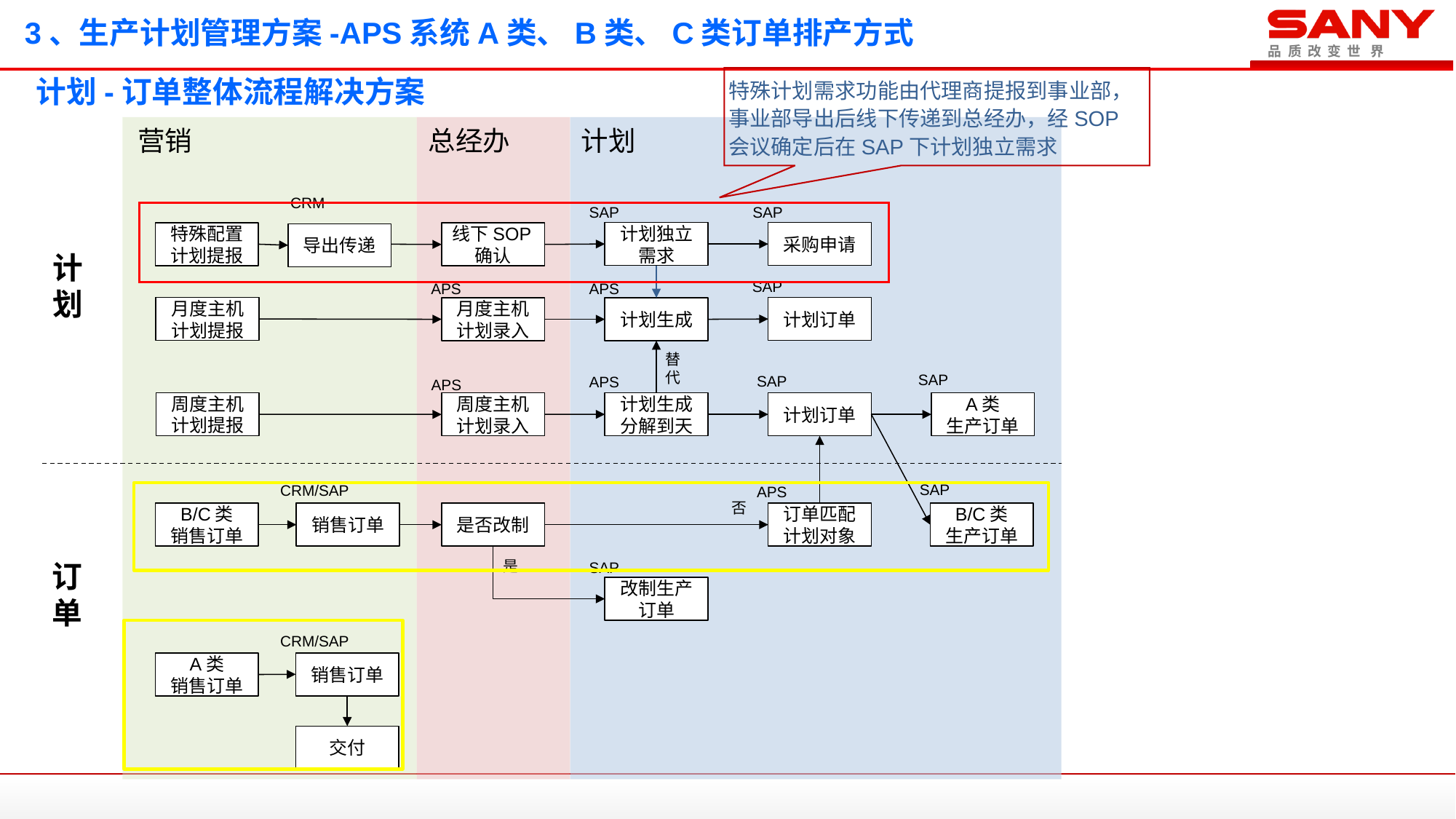

# 3、生产计划管理方案-APS系统A类、B类、C类订单排产方式
特殊计划需求功能由代理商提报到事业部，事业部导出后线下传递到总经办，经SOP会议确定后在SAP下计划独立需求
计划-订单整体流程解决方案

营销
总经办
计划
CRM
SAP
SAP

计划独立需求
采购申请
特殊配置计划提报
线下SOP确认
导出传递
计划
SAP
APS
APS
月度主机计划提报
月度主机计划提报
计划订单
月度主机计划录入
计划生成
替代
SAP
SAP
APS
APS
周度主机计划提报
计划生成分解到天
计划订单
A类
生产订单
周度主机计划录入
SAP
CRM/SAP
APS

否
B/C类
销售订单
销售订单
是否改制
订单匹配计划对象
B/C类
生产订单
是
订单
SAP
改制生产订单

CRM/SAP
销售订单
A类
销售订单
交付